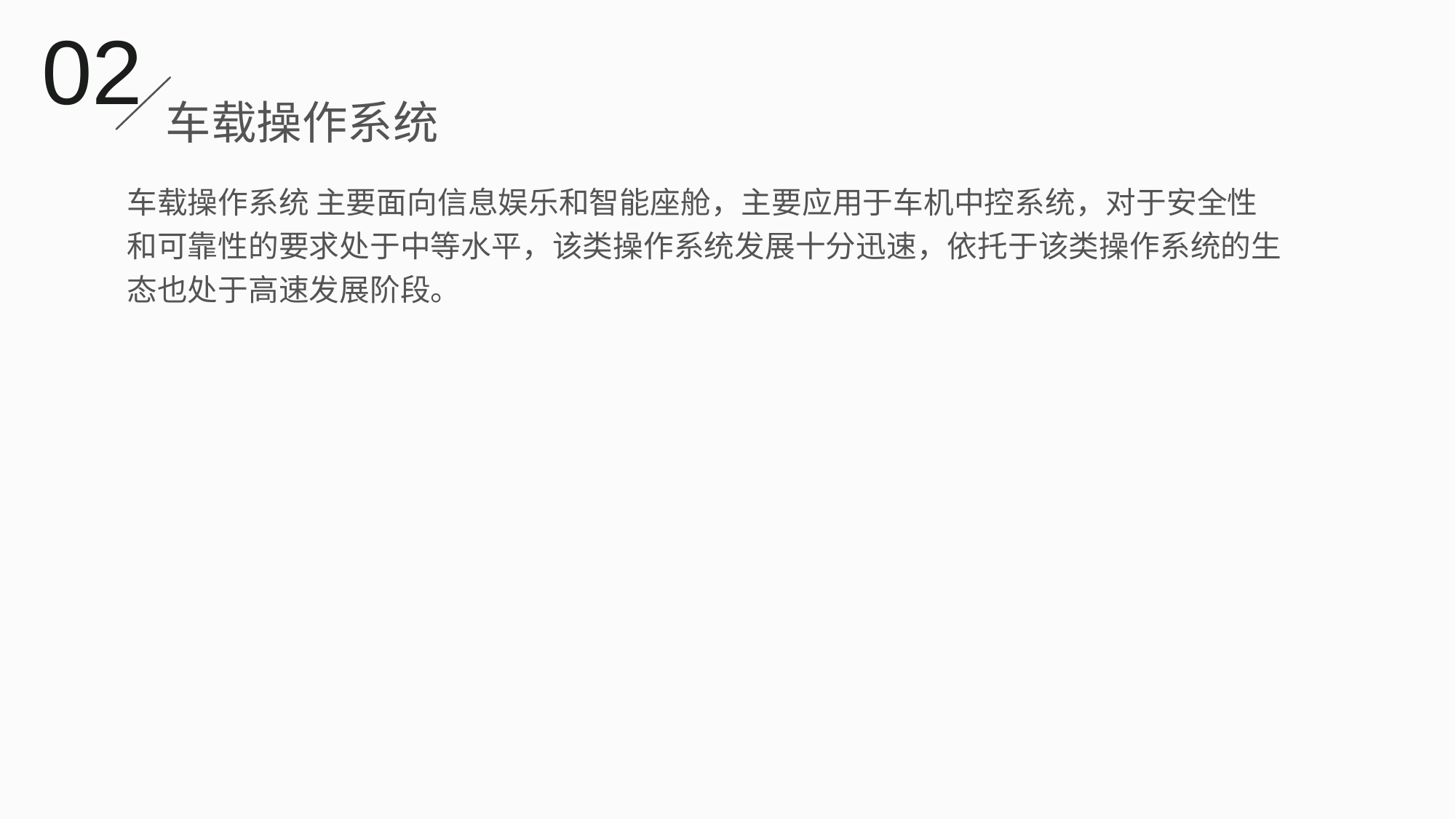

02
车载操作系统
车载操作系统 主要面向信息娱乐和智能座舱，主要应用于车机中控系统，对于安全性和可靠性的要求处于中等水平，该类操作系统发展十分迅速，依托于该类操作系统的生态也处于高速发展阶段。